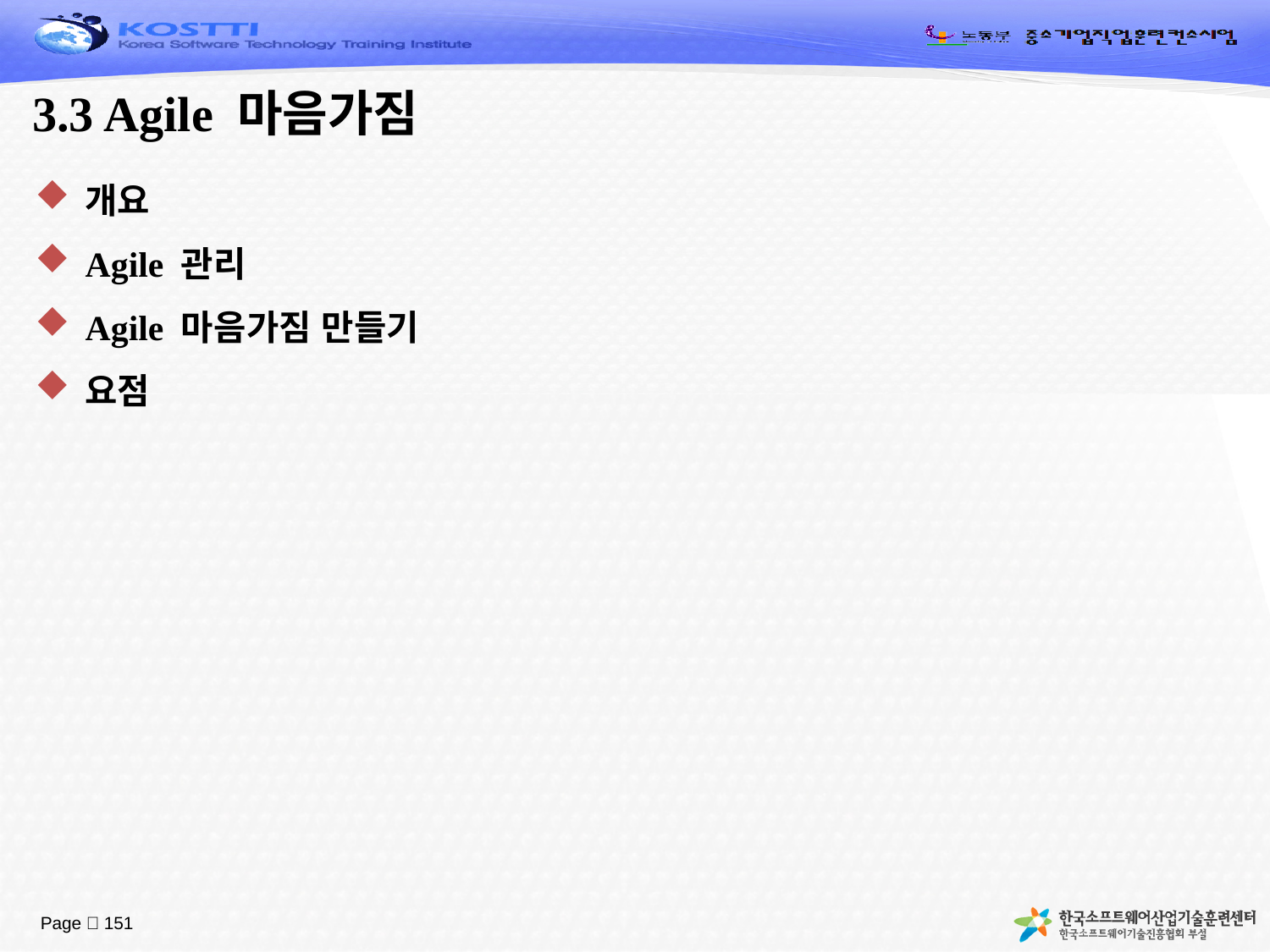

# 3.3 Agile 마음가짐
개요
Agile 관리
Agile 마음가짐 만들기
요점